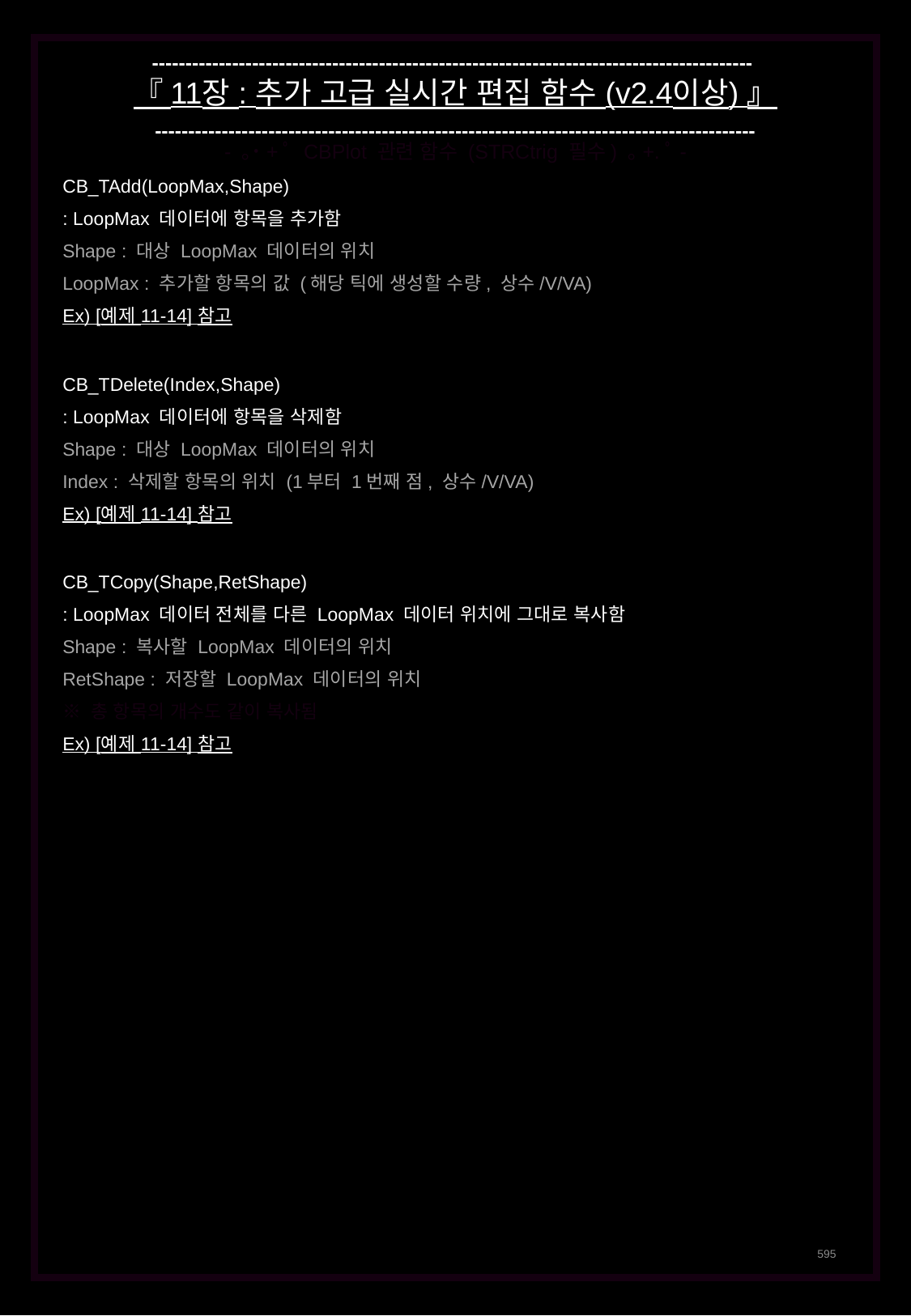

------------------------------------------------------------------------------------------
『 11장 : 추가 고급 실시간 편집 함수 (v2.4이상) 』
------------------------------------------------------------------------------------------
- ｡˙+ﾟ CBPlot 관련 함수 (STRCtrig 필수) ｡+.ﾟ-
CB_TAdd(LoopMax,Shape)
: LoopMax 데이터에 항목을 추가함
Shape : 대상 LoopMax 데이터의 위치
LoopMax : 추가할 항목의 값 (해당 틱에 생성할 수량, 상수/V/VA)
Ex) [예제 11-14] 참고

CB_TDelete(Index,Shape)
: LoopMax 데이터에 항목을 삭제함
Shape : 대상 LoopMax 데이터의 위치
Index : 삭제할 항목의 위치 (1부터 1번째 점, 상수/V/VA)
Ex) [예제 11-14] 참고

CB_TCopy(Shape,RetShape)
: LoopMax 데이터 전체를 다른 LoopMax 데이터 위치에 그대로 복사함
Shape : 복사할 LoopMax 데이터의 위치
RetShape : 저장할 LoopMax 데이터의 위치
※ 총 항목의 개수도 같이 복사됨
Ex) [예제 11-14] 참고
595